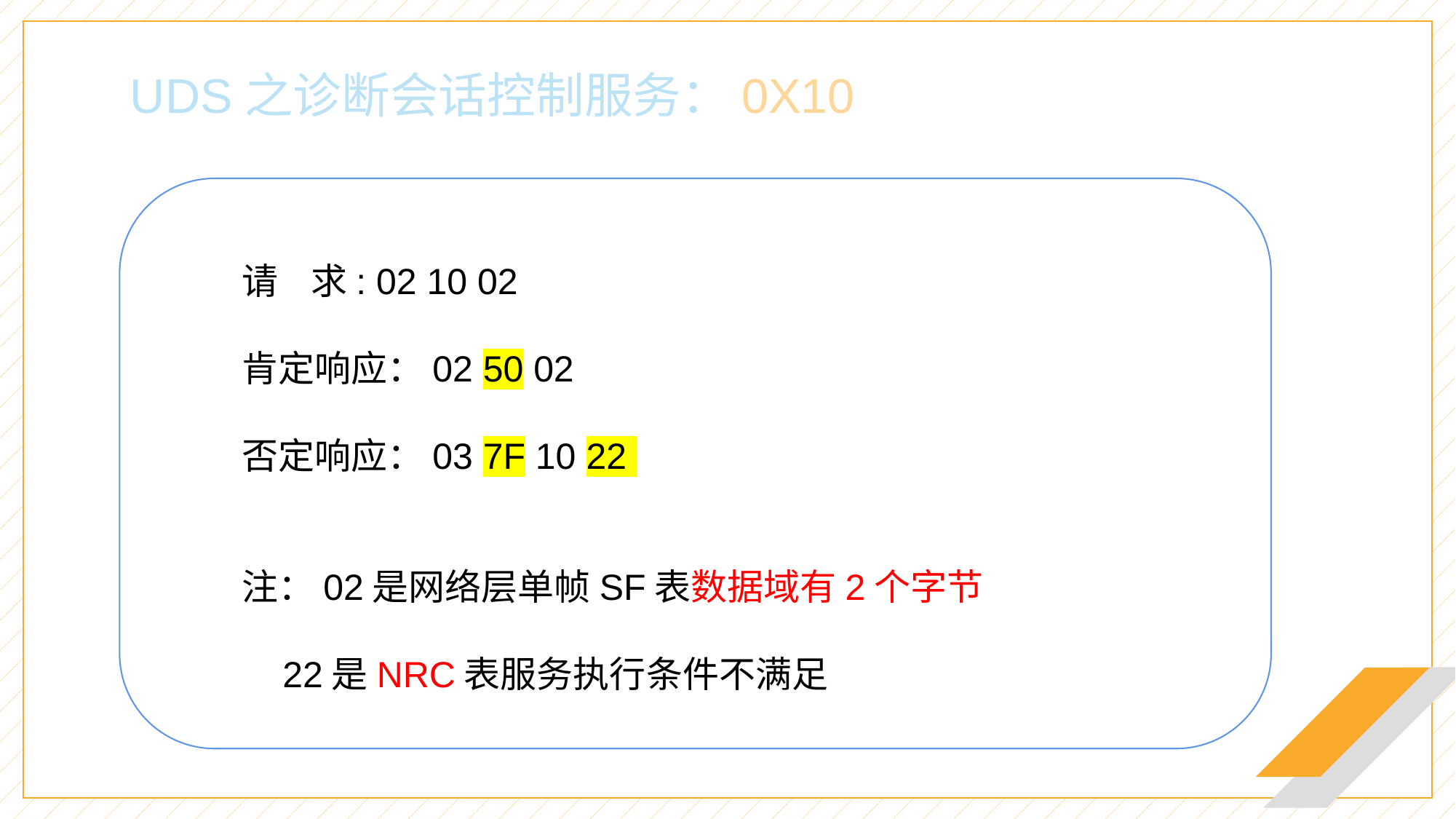

UDS之诊断会话控制服务：0X10

请    求: 02 10 02

肯定响应：02 50 02

否定响应：03 7F 10 22

注：02是网络层单帧SF表数据域有2个字节

    22是NRC表服务执行条件不满足